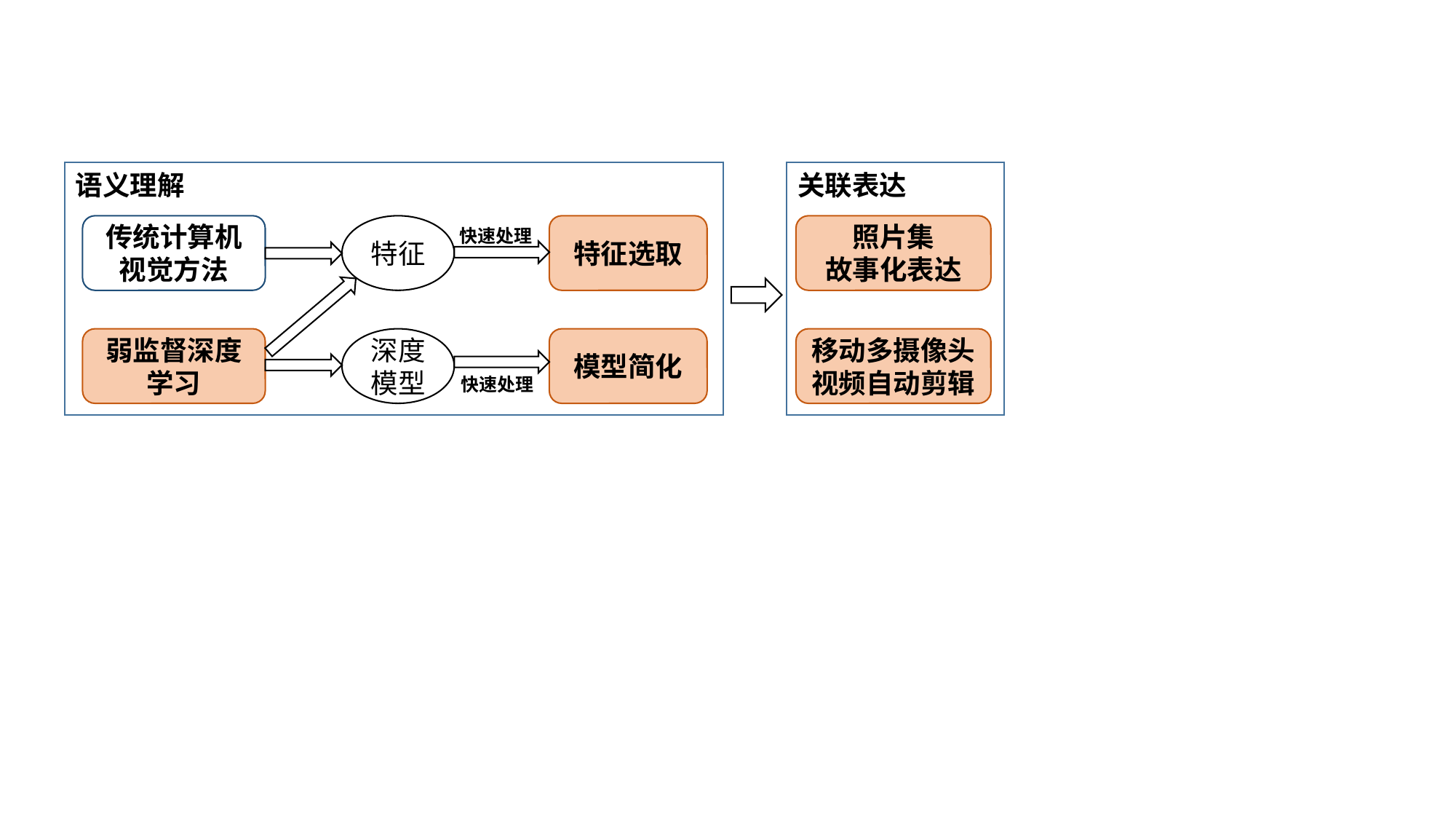

语义理解
关联表达
传统计算机视觉方法
特征
特征选取
照片集
故事化表达
快速处理

弱监督深度学习
深度模型
模型简化
移动多摄像头视频自动剪辑

快速处理